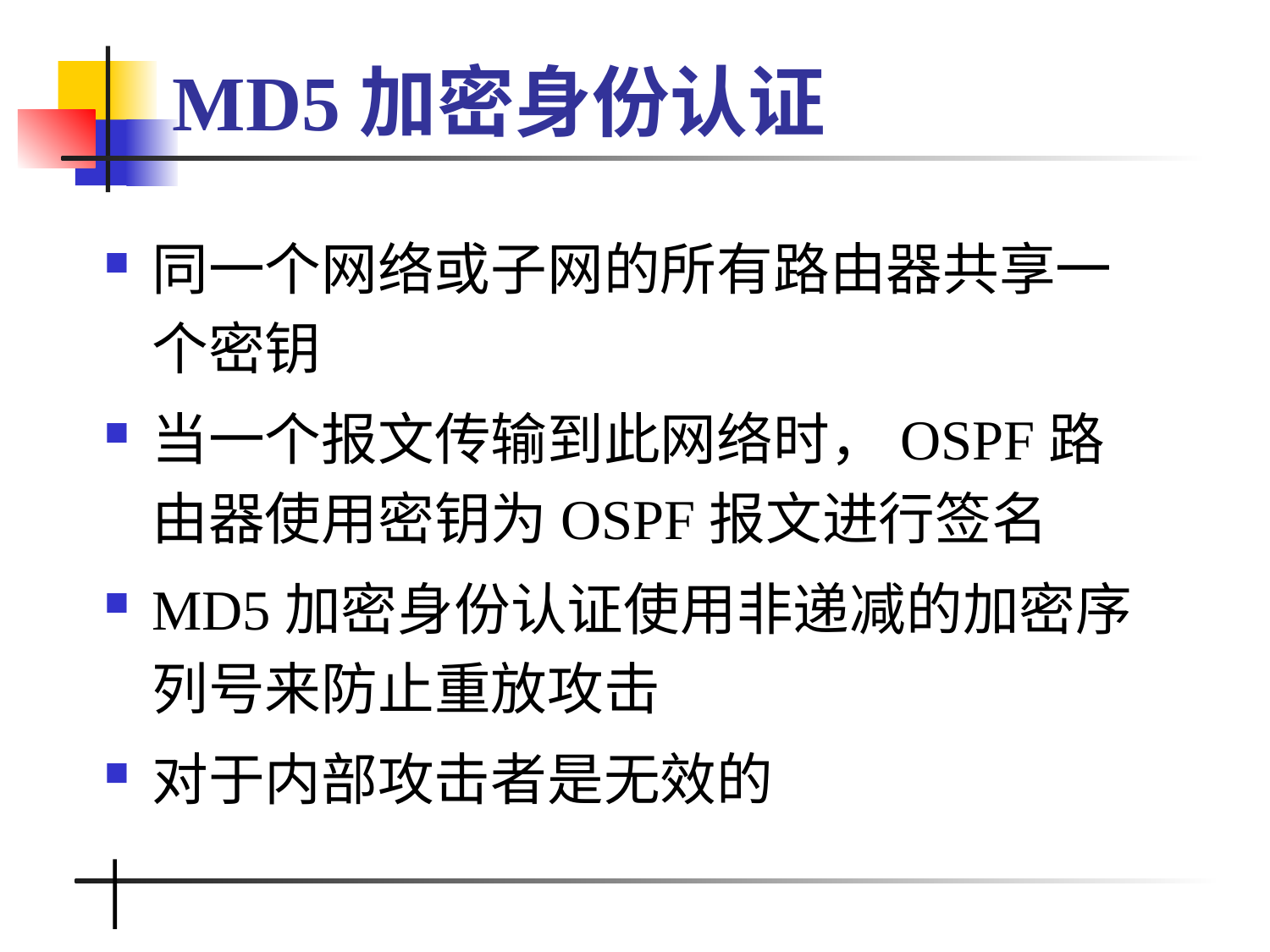

# MD5加密身份认证
同一个网络或子网的所有路由器共享一个密钥
当一个报文传输到此网络时，OSPF路由器使用密钥为OSPF报文进行签名
MD5加密身份认证使用非递减的加密序列号来防止重放攻击
对于内部攻击者是无效的